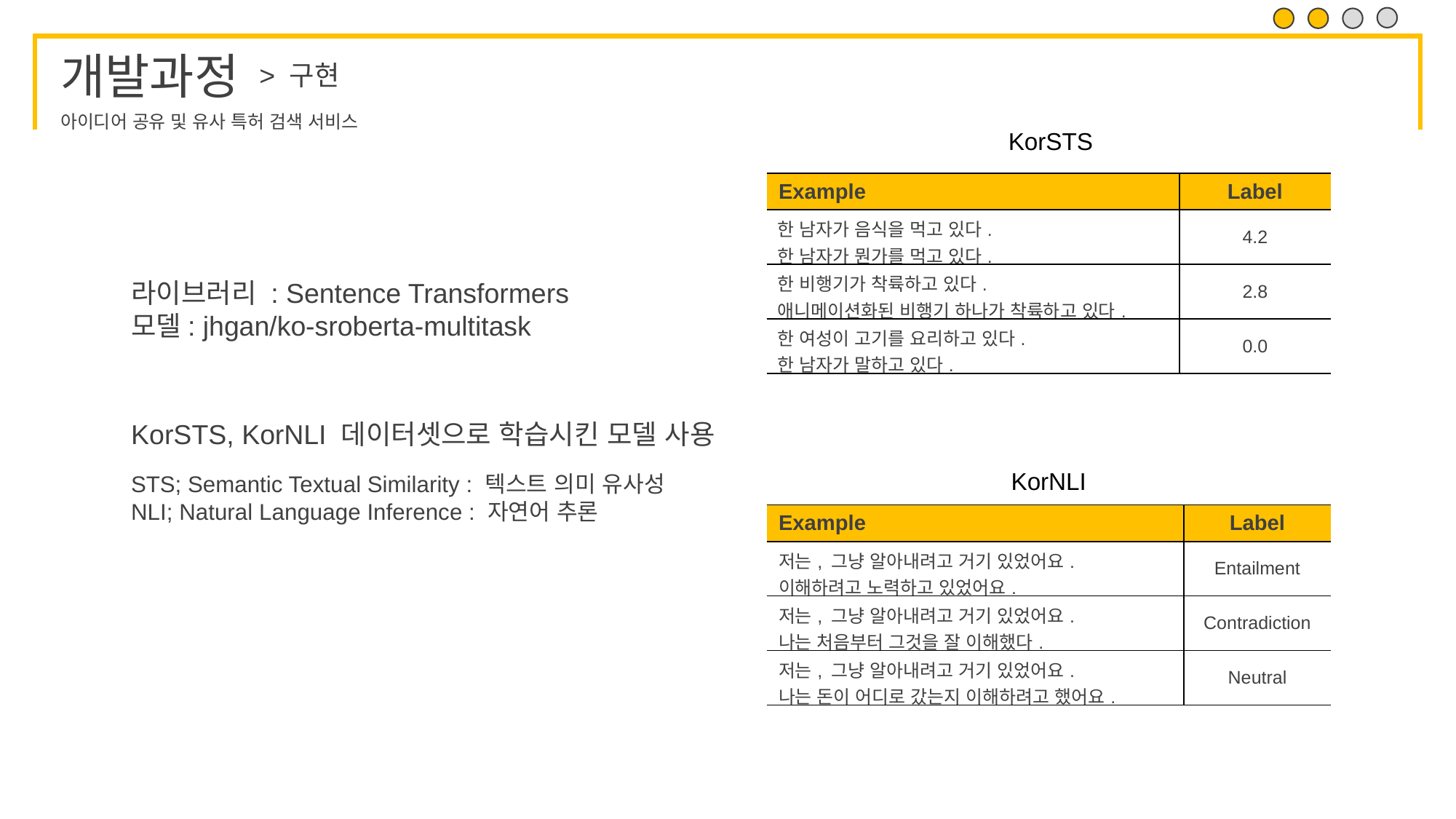

> 구현
KorSTS
| Example | Label |
| --- | --- |
| 한 남자가 음식을 먹고 있다. 한 남자가 뭔가를 먹고 있다. | 4.2 |
| 한 비행기가 착륙하고 있다. 애니메이션화된 비행기 하나가 착륙하고 있다. | 2.8 |
| 한 여성이 고기를 요리하고 있다. 한 남자가 말하고 있다. | 0.0 |
라이브러리 : Sentence Transformers
모델: jhgan/ko-sroberta-multitask
KorSTS, KorNLI 데이터셋으로 학습시킨 모델 사용
KorNLI
STS; Semantic Textual Similarity : 텍스트 의미 유사성
NLI; Natural Language Inference : 자연어 추론
| Example | Label |
| --- | --- |
| 저는, 그냥 알아내려고 거기 있었어요. 이해하려고 노력하고 있었어요. | Entailment |
| 저는, 그냥 알아내려고 거기 있었어요. 나는 처음부터 그것을 잘 이해했다. | Contradiction |
| 저는, 그냥 알아내려고 거기 있었어요. 나는 돈이 어디로 갔는지 이해하려고 했어요. | Neutral |